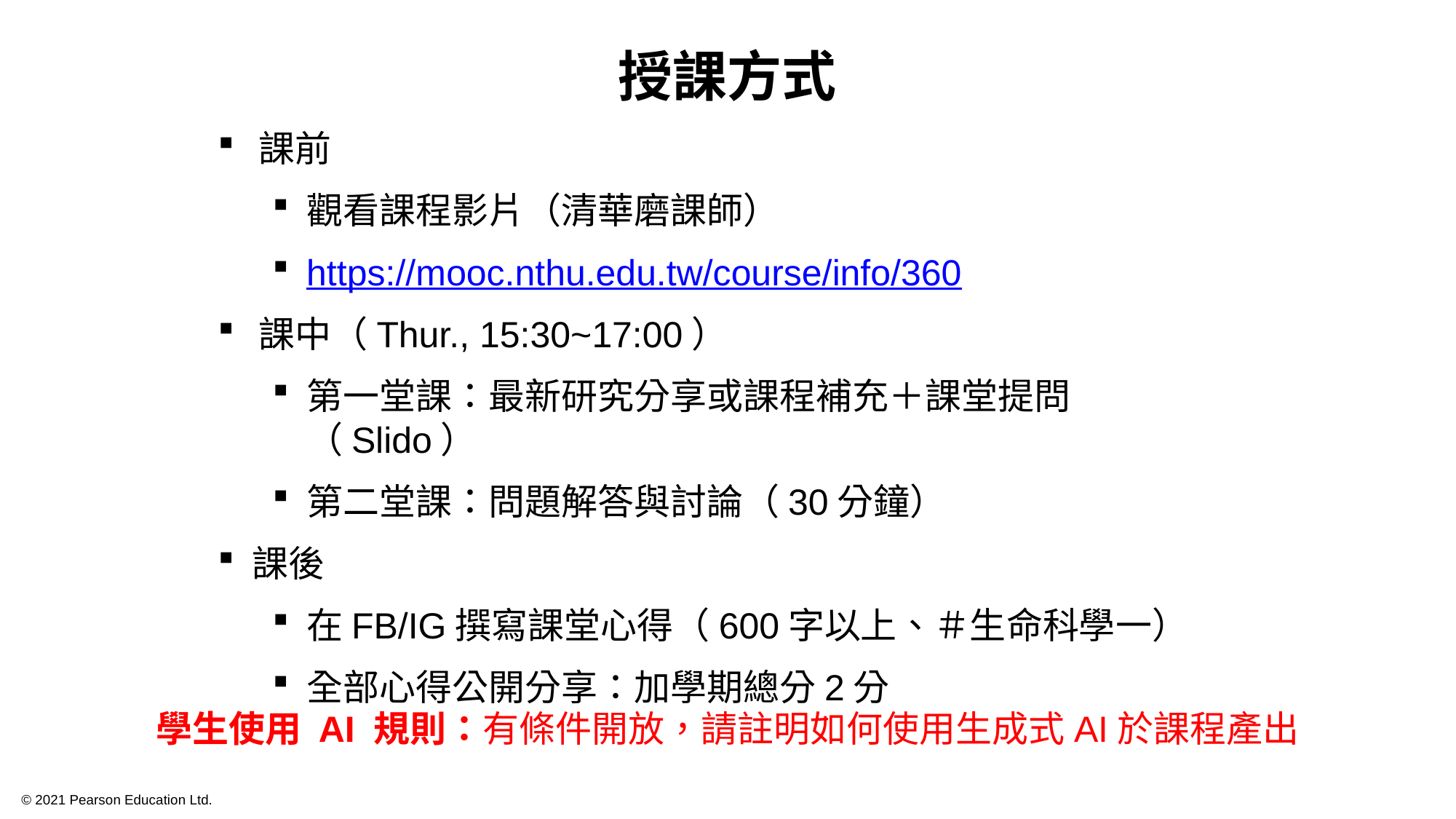

授課方式
課前
觀看課程影片（清華磨課師）
https://mooc.nthu.edu.tw/course/info/360
課中（Thur., 15:30~17:00）
第一堂課：最新研究分享或課程補充＋課堂提問（Slido）
第二堂課：問題解答與討論（30分鐘）
課後
在FB/IG撰寫課堂心得（600字以上、＃生命科學一）
全部心得公開分享：加學期總分2分
學生使用 AI 規則：有條件開放，請註明如何使用生成式AI於課程產出